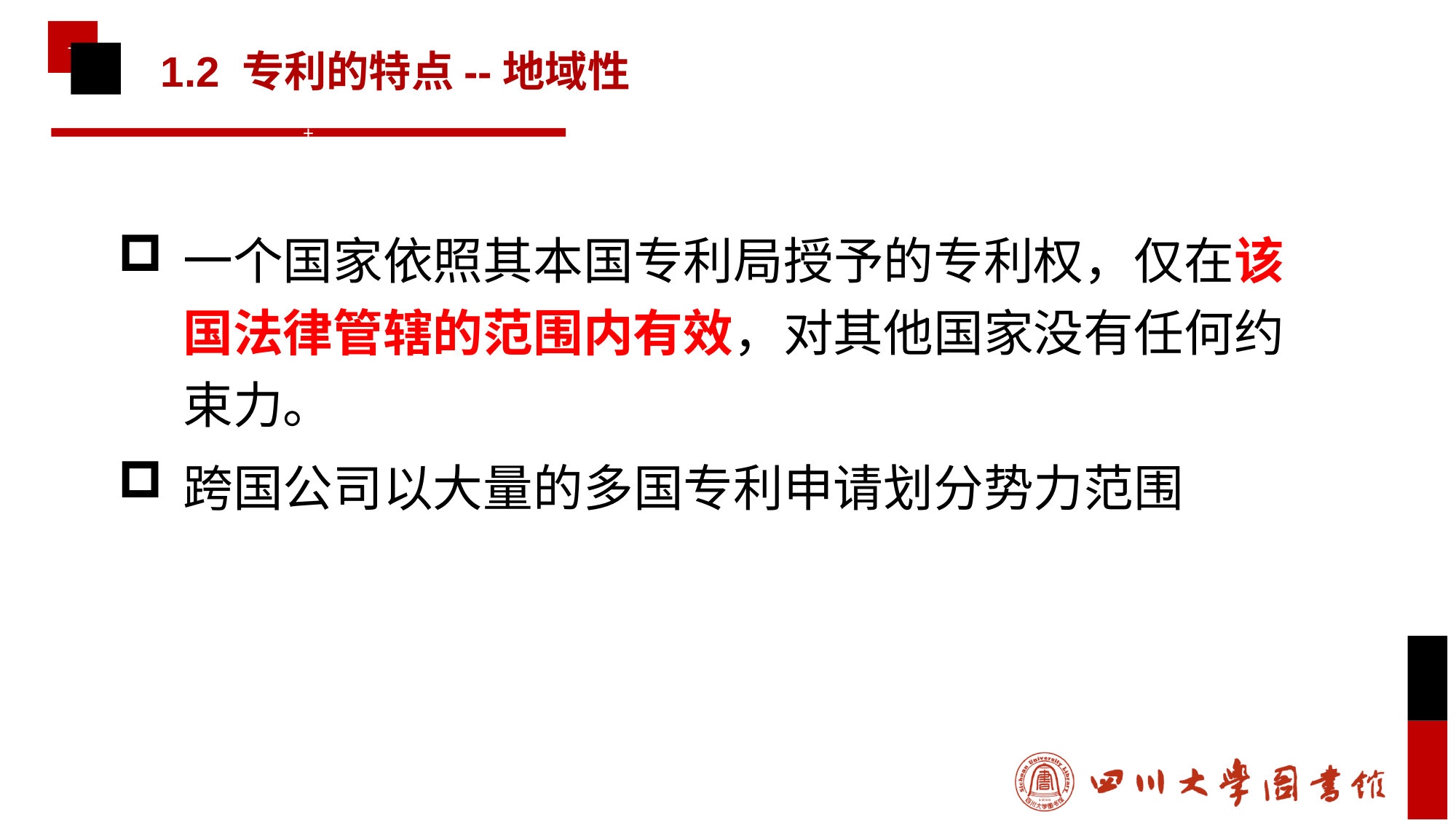

# 1.2 专利的特点--地域性

一个国家依照其本国专利局授予的专利权，仅在该国法律管辖的范围内有效，对其他国家没有任何约束力。
跨国公司以大量的多国专利申请划分势力范围